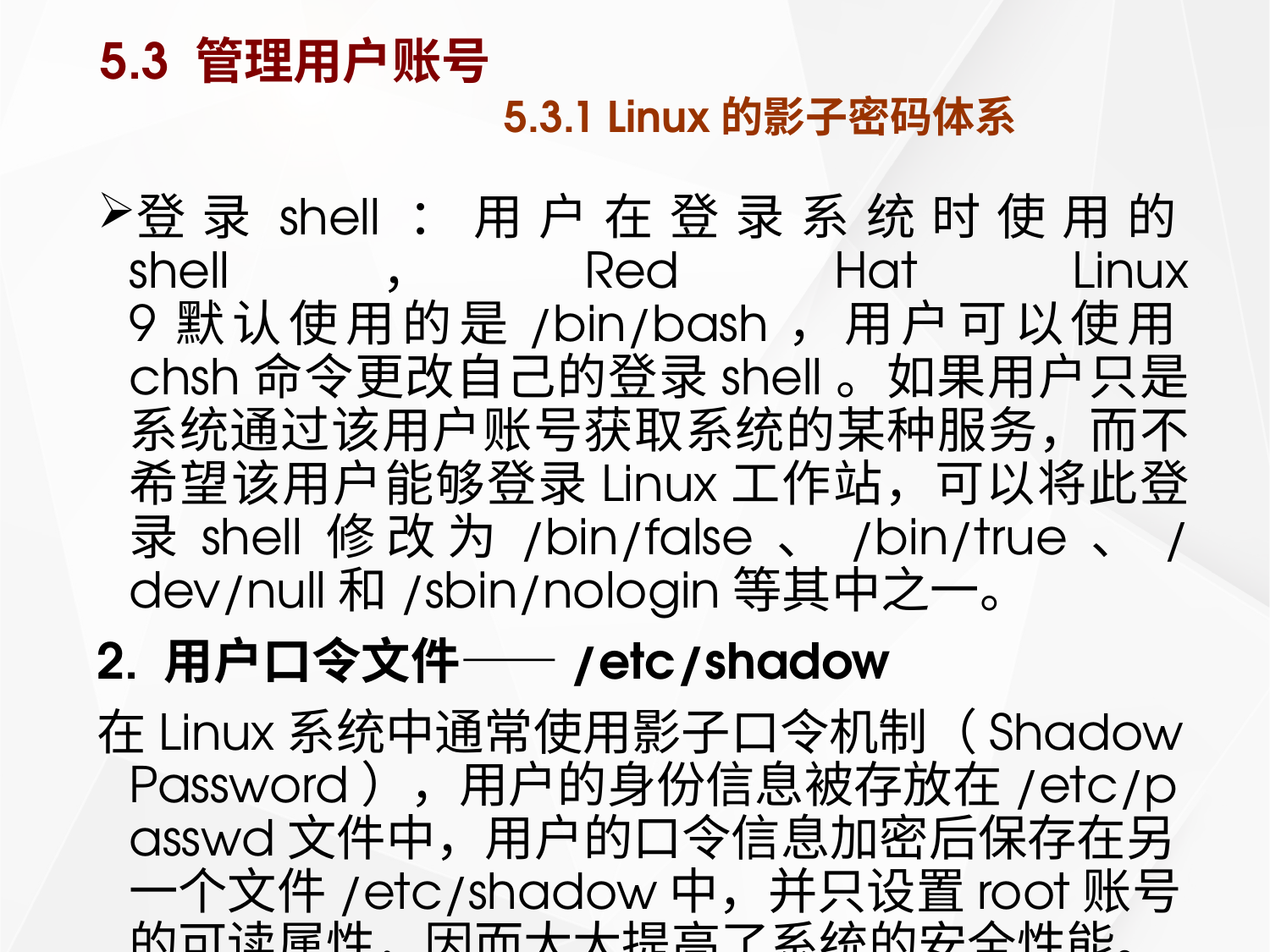

# 5.3 管理用户账号 5.3.1 Linux的影子密码体系
登录shell：用户在登录系统时使用的shell，Red Hat Linux 9默认使用的是/bin/bash，用户可以使用chsh命令更改自己的登录shell。如果用户只是系统通过该用户账号获取系统的某种服务，而不希望该用户能够登录Linux工作站，可以将此登录shell修改为/bin/false、/bin/true、/dev/null和/sbin/nologin等其中之一。
2. 用户口令文件——/etc/shadow
在Linux系统中通常使用影子口令机制（Shadow Password），用户的身份信息被存放在/etc/passwd文件中，用户的口令信息加密后保存在另一个文件/etc/shadow中，并只设置root账号的可读属性，因而大大提高了系统的安全性能。